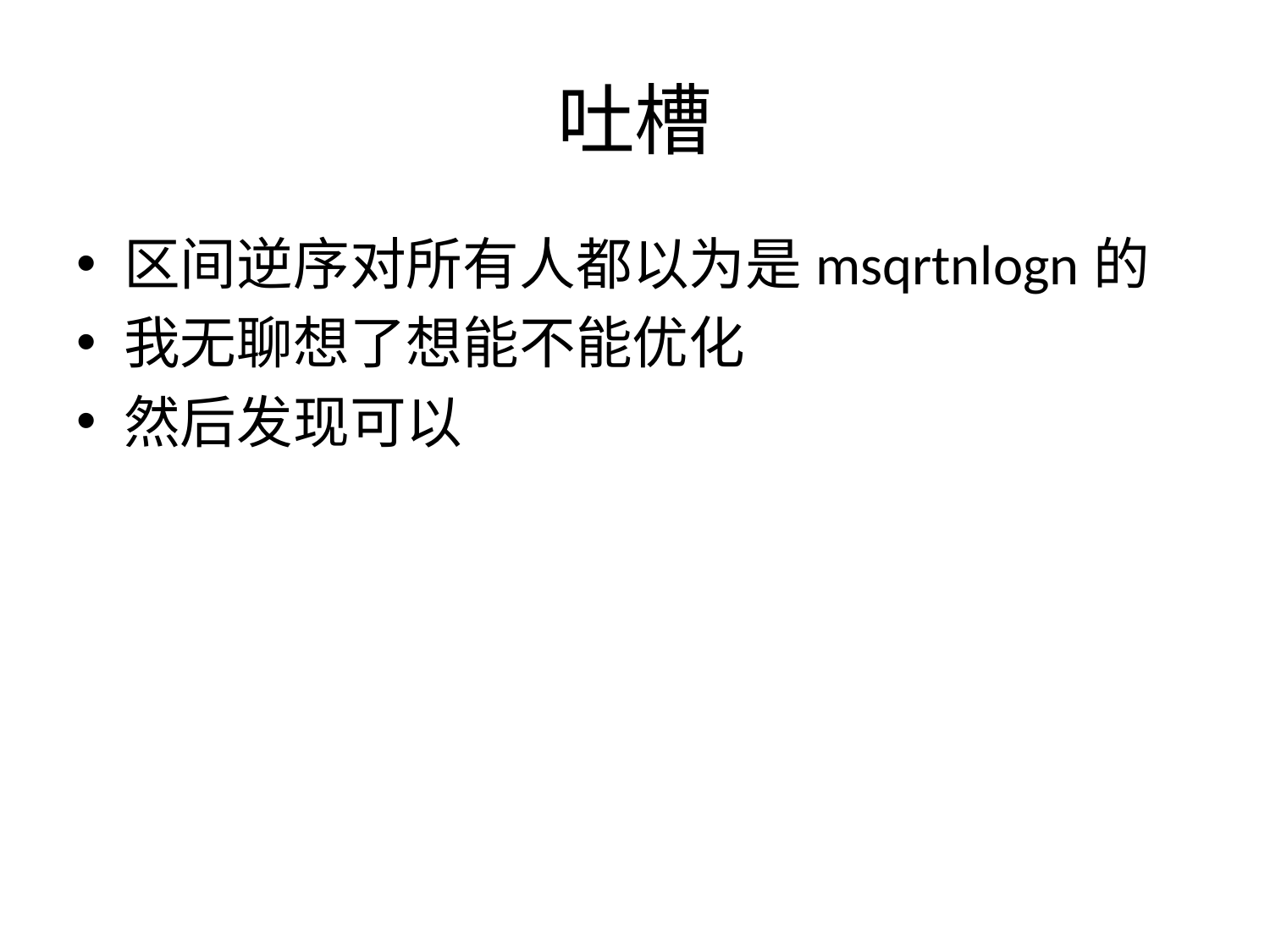

# 吐槽
区间逆序对所有人都以为是msqrtnlogn的
我无聊想了想能不能优化
然后发现可以